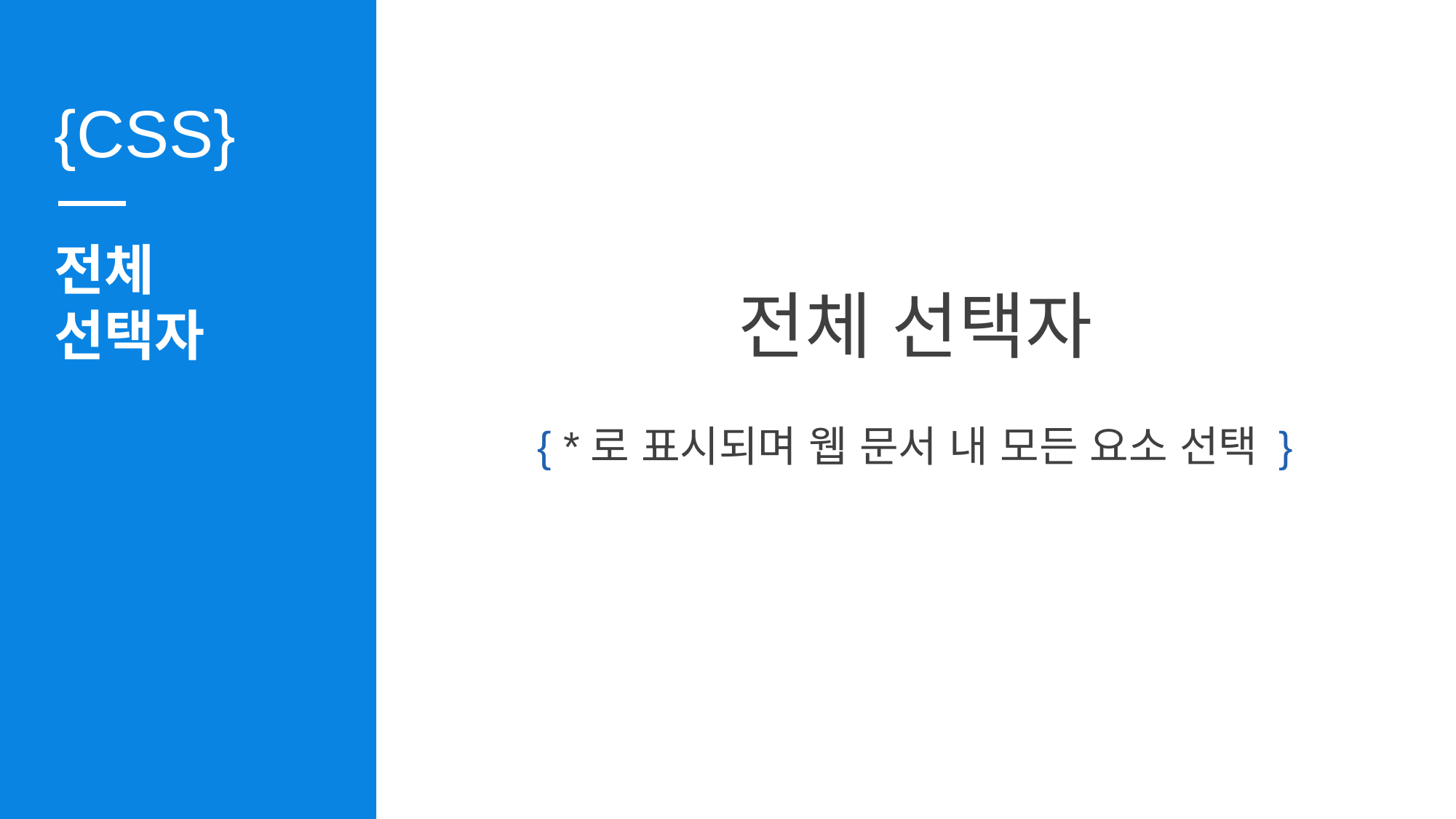

전체
선택자
전체 선택자
{ *로 표시되며 웹 문서 내 모든 요소 선택 }